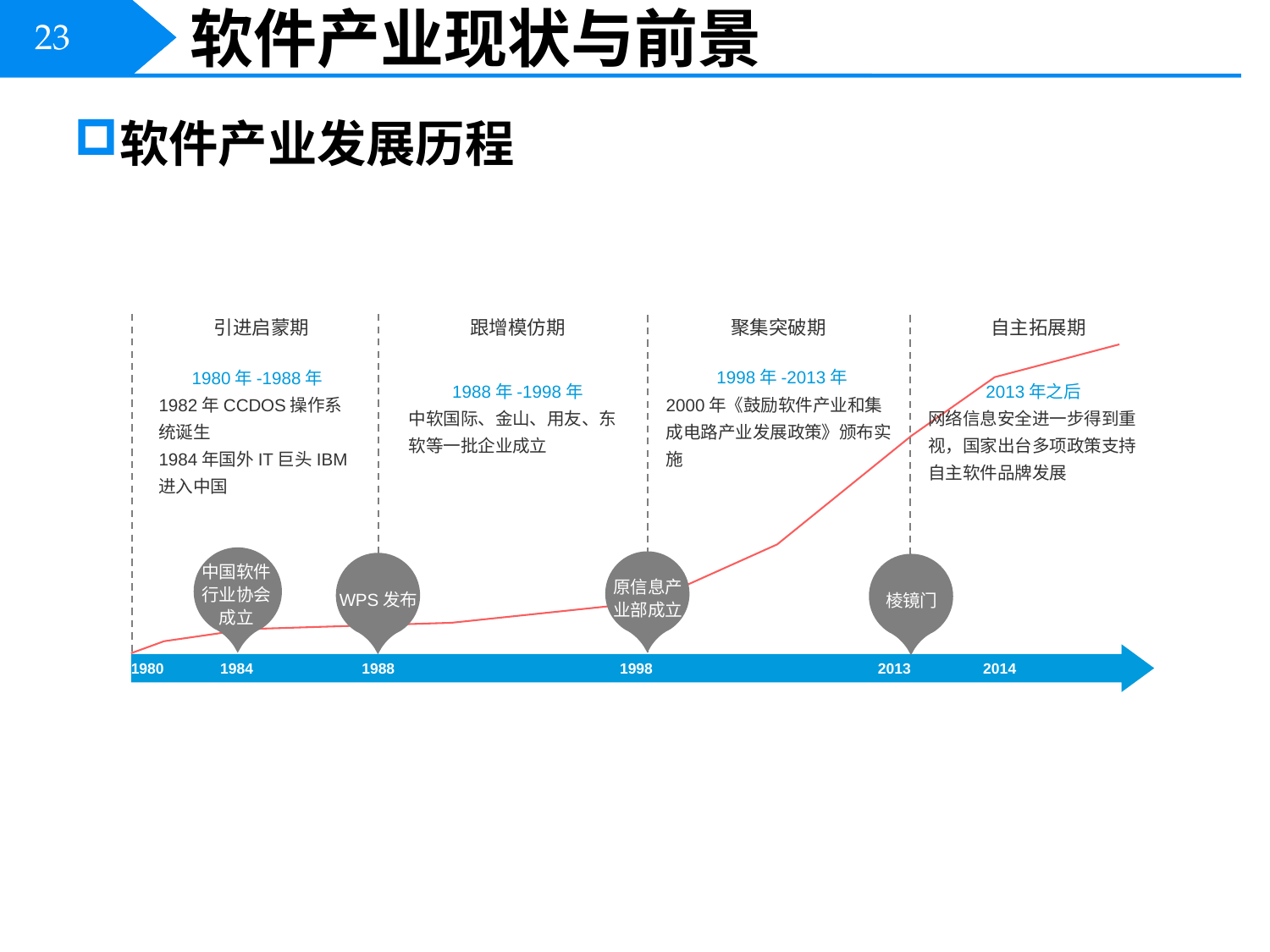

# 软件产业现状与前景
软件产业发展历程
引进启蒙期
跟增模仿期
聚集突破期
自主拓展期

1998年-2013年
2000年《鼓励软件产业和集成电路产业发展政策》颁布实施
1980年-1988年
1982年CCDOS操作系统诞生
1984年国外IT巨头IBM进入中国
2013年之后
网络信息安全进一步得到重视，国家出台多项政策支持自主软件品牌发展
1988年-1998年
中软国际、金山、用友、东软等一批企业成立
中国软件行业协会成立

原信息产业部成立

WPS发布

棱镜门
1980              1984                           1988                                                        1998                                                        2013                  2014